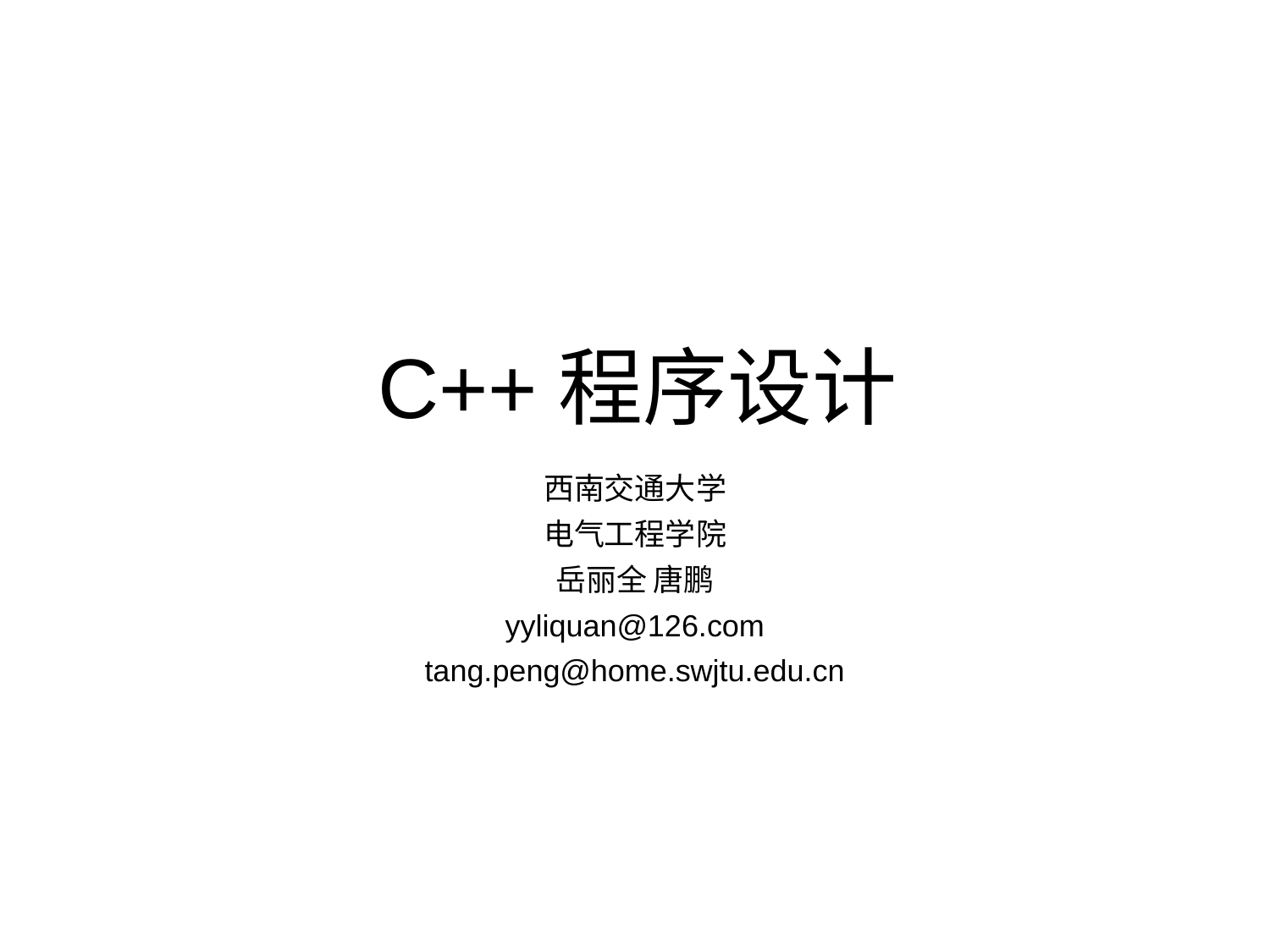

# C++程序设计
西南交通大学
电气工程学院
岳丽全 唐鹏
yyliquan@126.com
tang.peng@home.swjtu.edu.cn